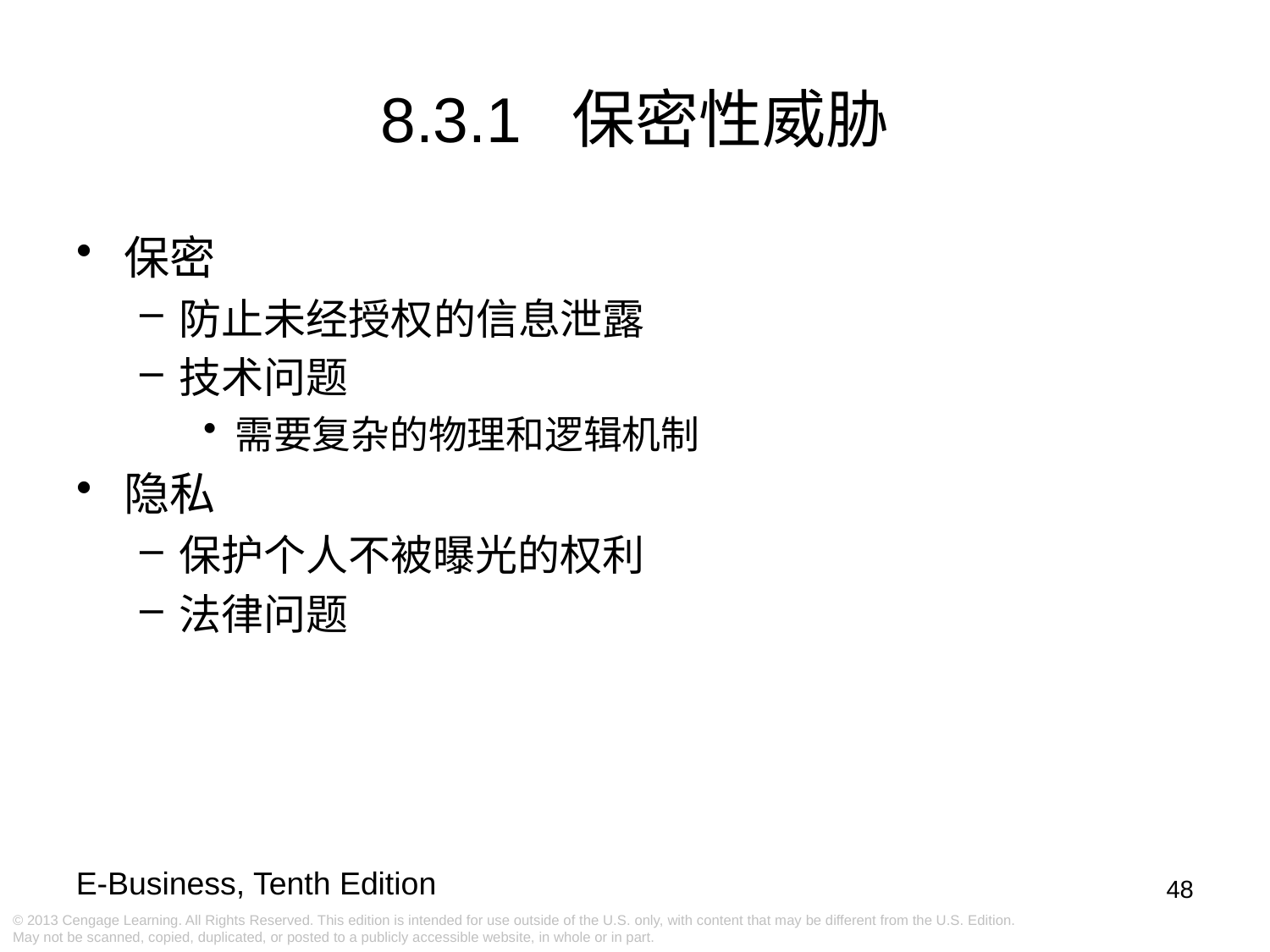

8.3.1  保密性威胁
保密
防止未经授权的信息泄露
技术问题
需要复杂的物理和逻辑机制
隐私
保护个人不被曝光的权利
法律问题
48